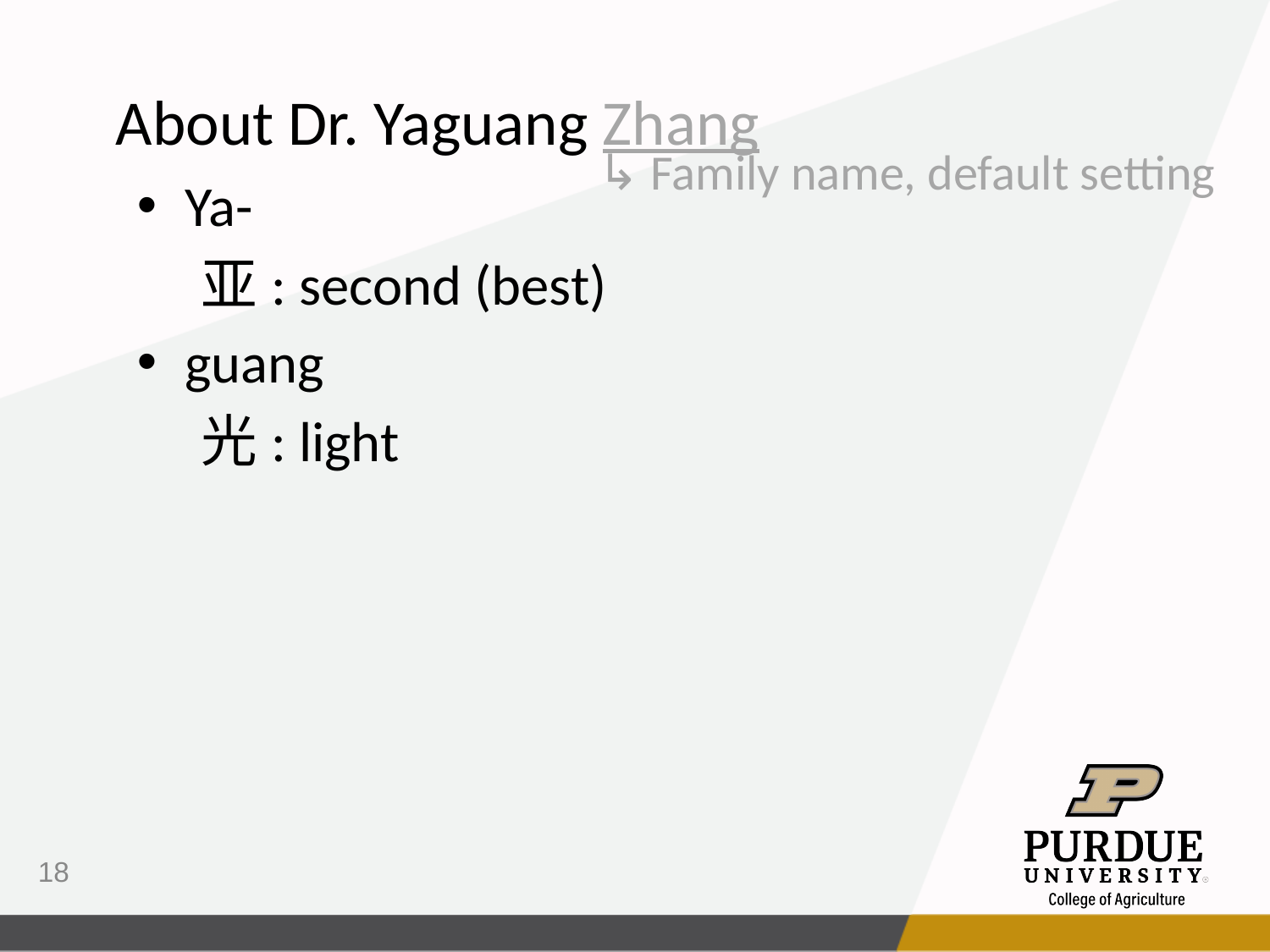

About Dr. Yaguang Zhang

Ya-
    亚: second (best)
guang
    光: light

↳ Family name, default setting
18